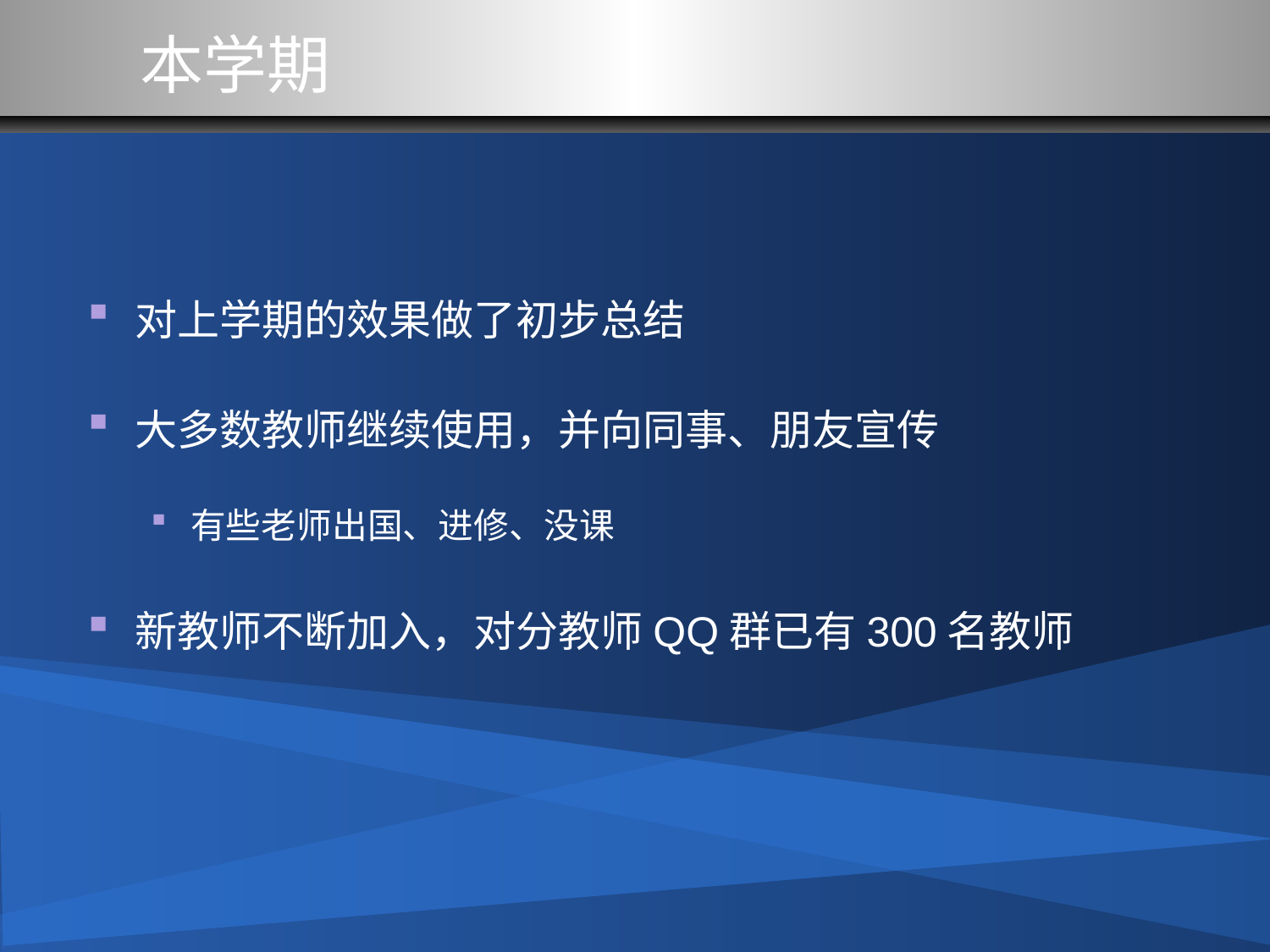

本学期
对上学期的效果做了初步总结
大多数教师继续使用，并向同事、朋友宣传
有些老师出国、进修、没课
新教师不断加入，对分教师QQ群已有300名教师